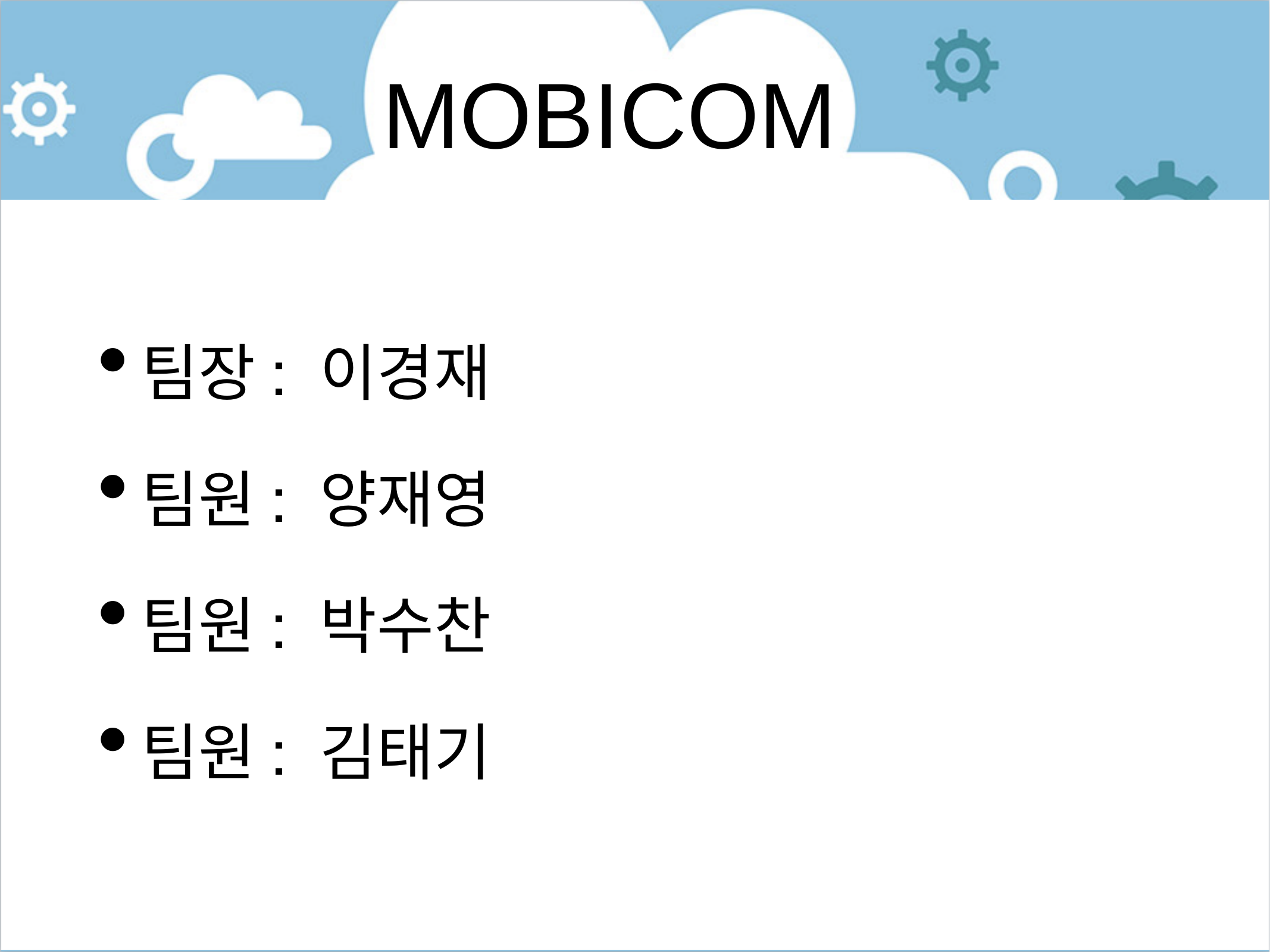

# MOBICOM
팀장: 이경재
팀원: 양재영
팀원: 박수찬
팀원: 김태기